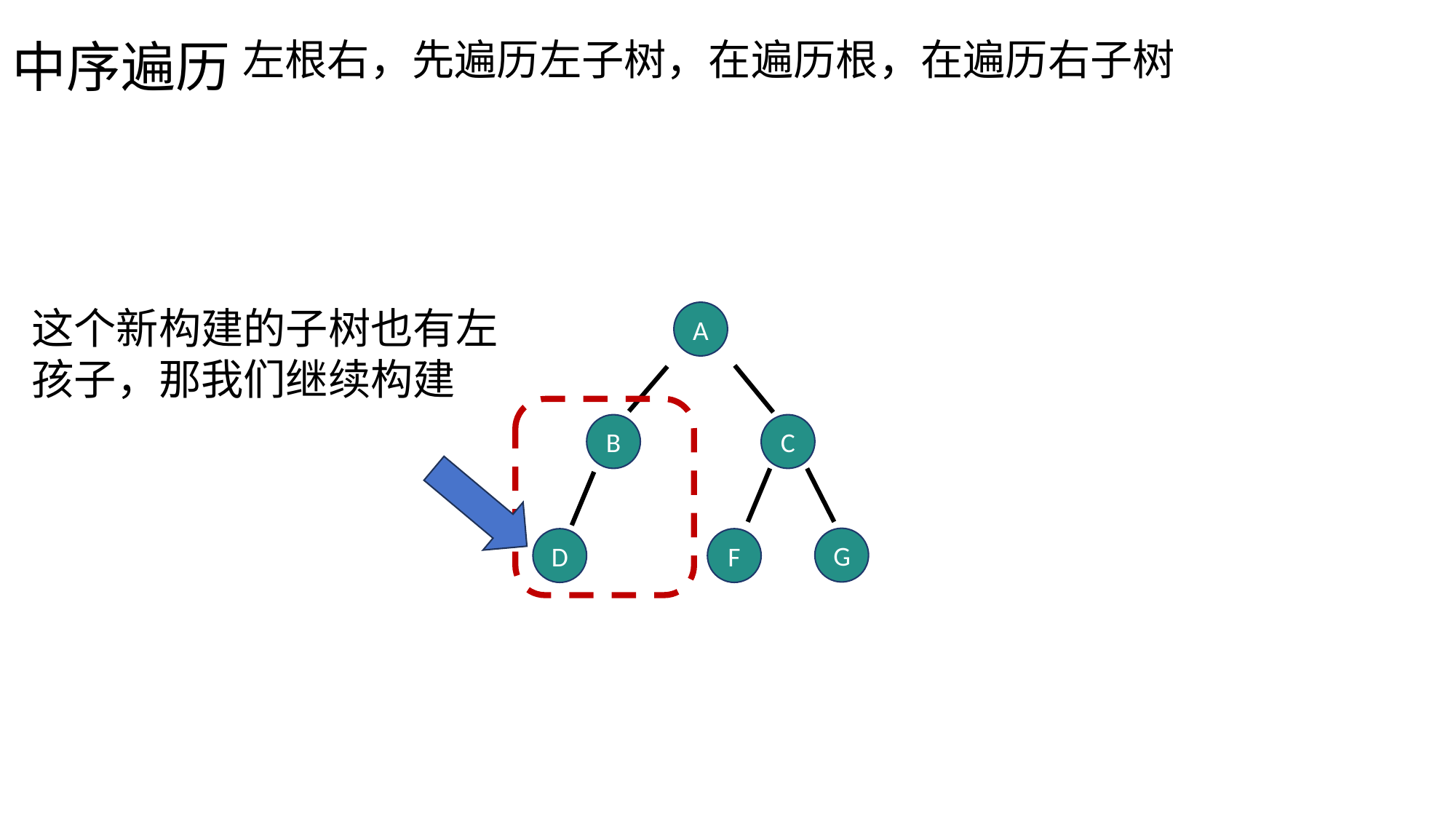

中序遍历
左根右，先遍历左子树，在遍历根，在遍历右子树
这个新构建的子树也有左孩子，那我们继续构建
A

B
C

G
D
F